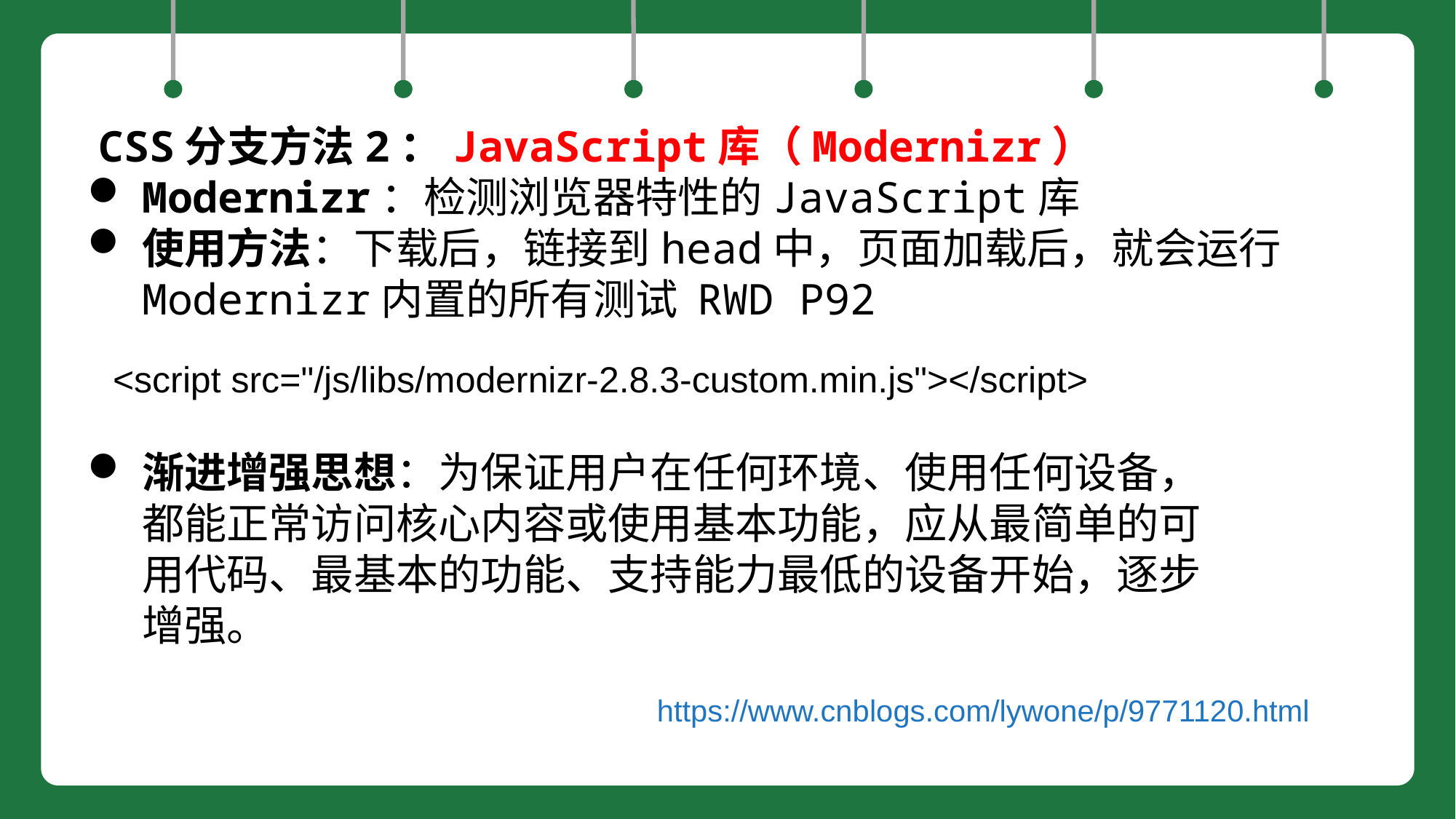

CSS分支方法2：JavaScript库（Modernizr）
Modernizr：检测浏览器特性的JavaScript库
使用方法：下载后，链接到head中，页面加载后，就会运行Modernizr内置的所有测试 RWD P92
<script src="/js/libs/modernizr-2.8.3-custom.min.js"></script>
渐进增强思想：为保证用户在任何环境、使用任何设备，都能正常访问核心内容或使用基本功能，应从最简单的可用代码、最基本的功能、支持能力最低的设备开始，逐步增强。
https://www.cnblogs.com/lywone/p/9771120.html